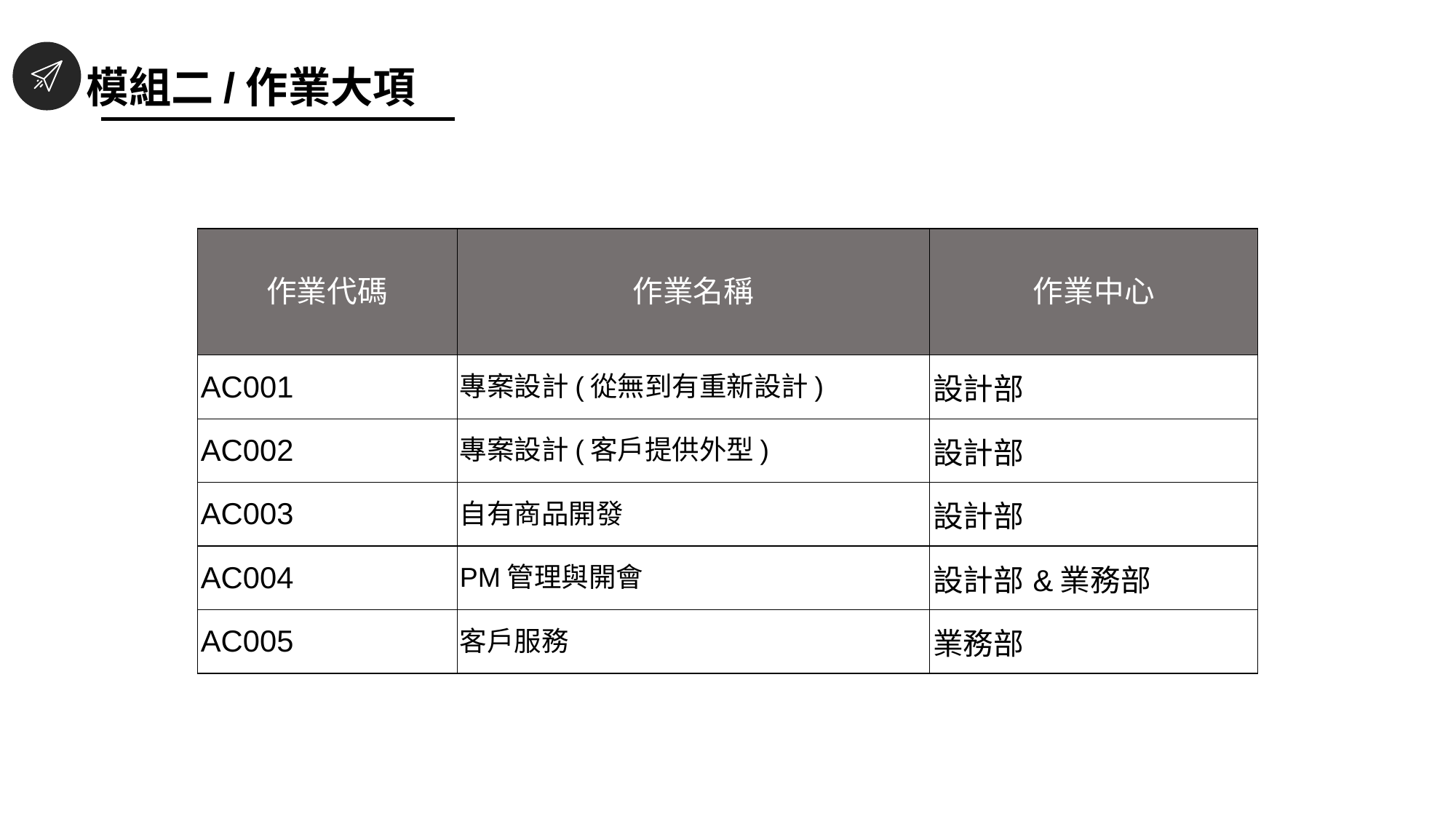

模組二/作業大項

| 作業代碼 | 作業名稱 | 作業中心 |
| --- | --- | --- |
| AC001 | 專案設計(從無到有重新設計) | 設計部 |
| AC002 | 專案設計(客戶提供外型) | 設計部 |
| AC003 | 自有商品開發 | 設計部 |
| AC004 | PM管理與開會 | 設計部&業務部 |
| AC005 | 客戶服務 | 業務部 |